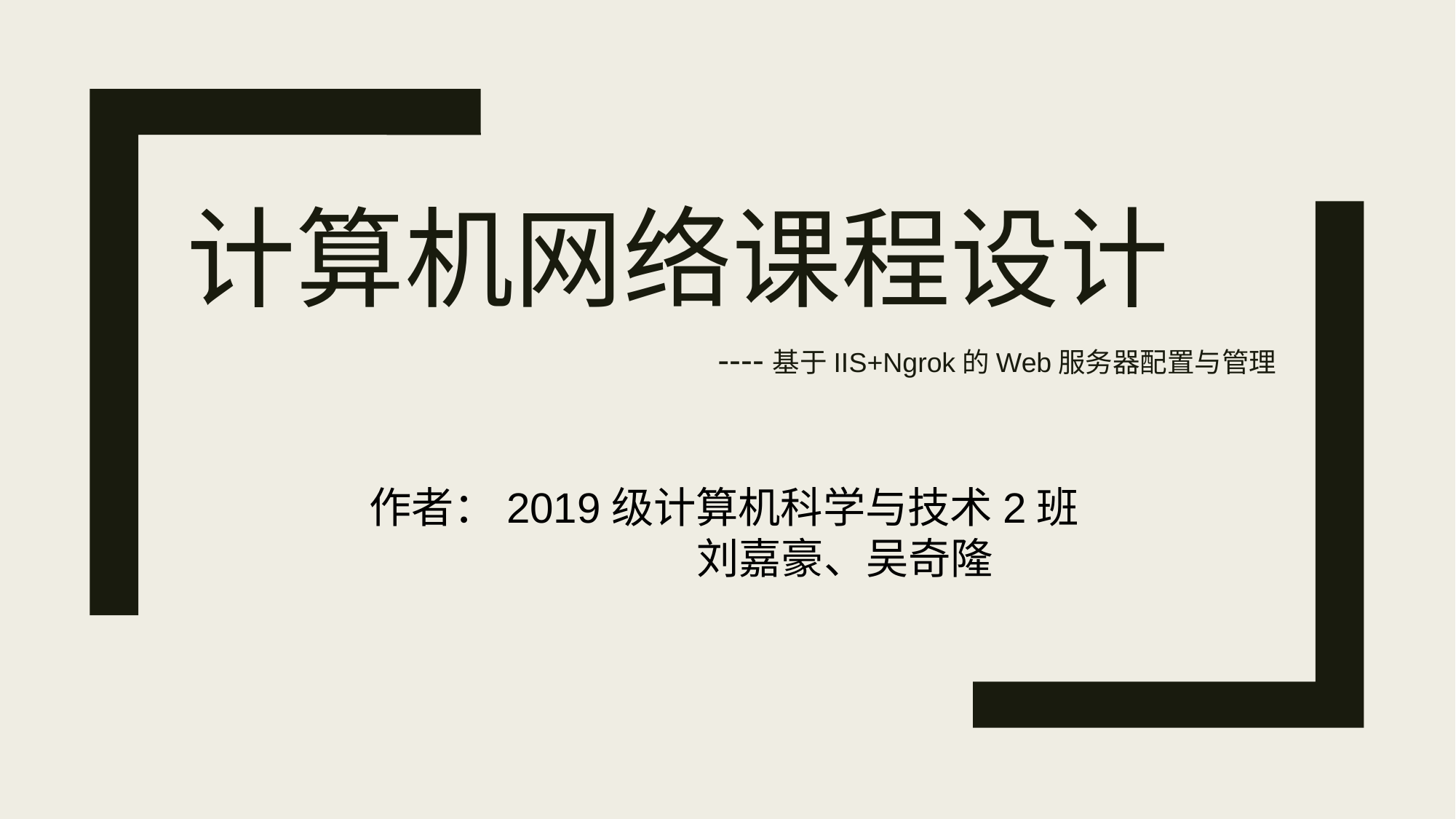

# 计算机网络课程设计
----基于IIS+Ngrok的Web服务器配置与管理
作者：2019级计算机科学与技术2班
			刘嘉豪、吴奇隆